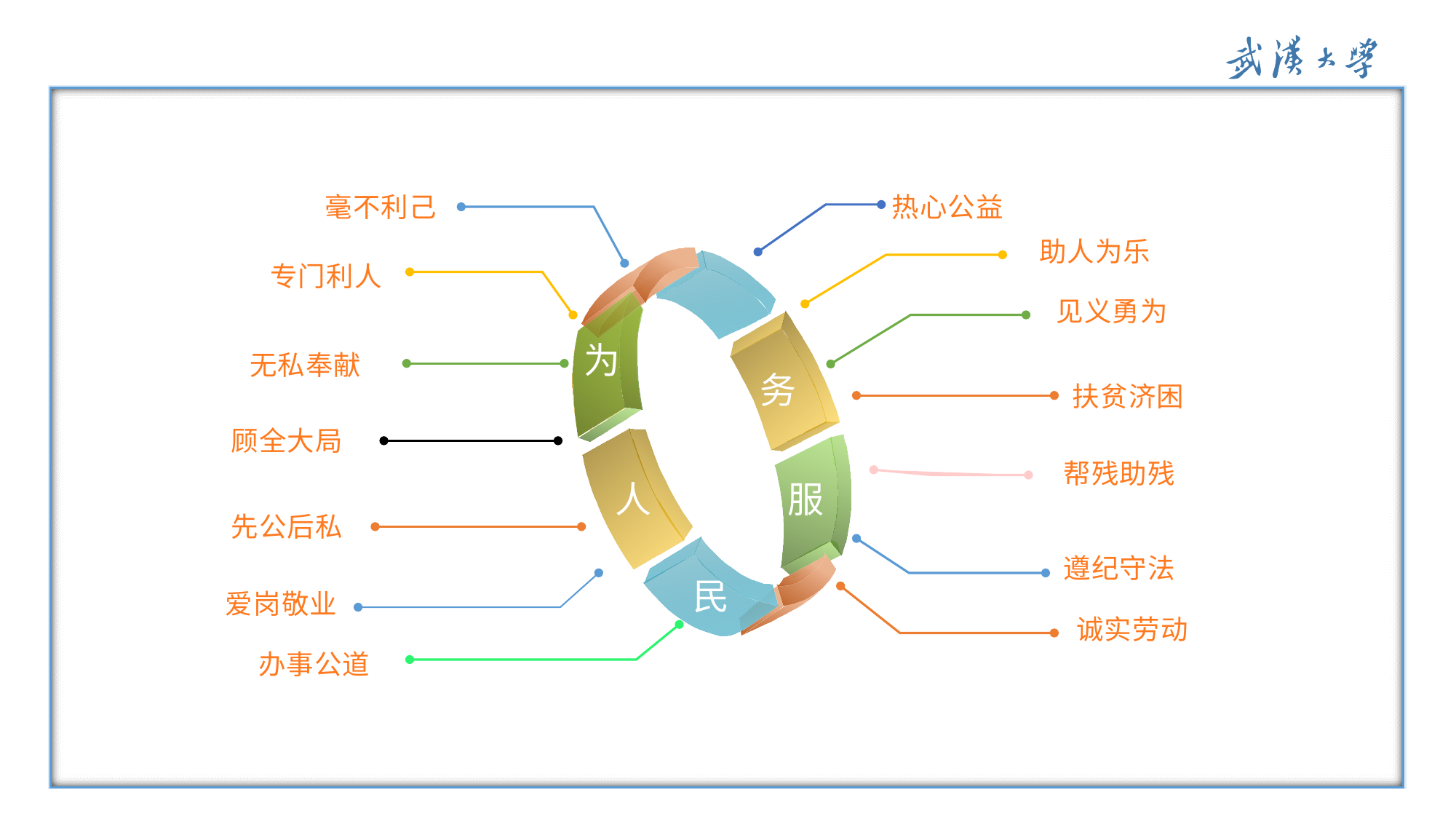

毫不利己
热心公益

助人为乐

为

务

人

服

民

专门利人

见义勇为

无私奉献

扶贫济困

顾全大局

帮残助残

先公后私

遵纪守法

爱岗敬业

诚实劳动

办事公道